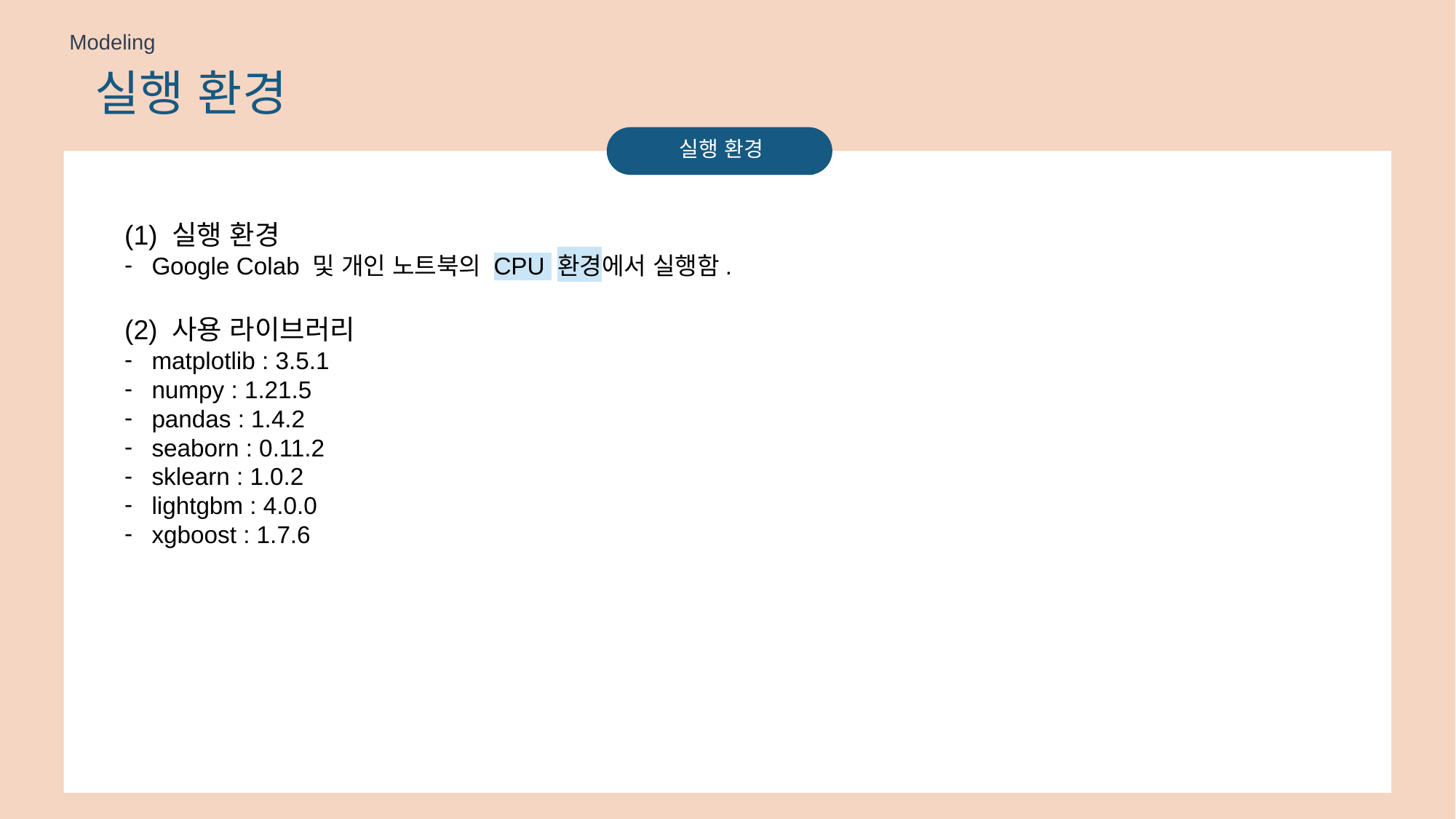

Modeling
# 실행 환경

실행 환경

(1) 실행 환경
Google Colab 및 개인 노트북의 CPU 환경에서 실행함.

(2) 사용 라이브러리
matplotlib : 3.5.1
numpy : 1.21.5
pandas : 1.4.2
seaborn : 0.11.2
sklearn : 1.0.2
lightgbm : 4.0.0
xgboost : 1.7.6